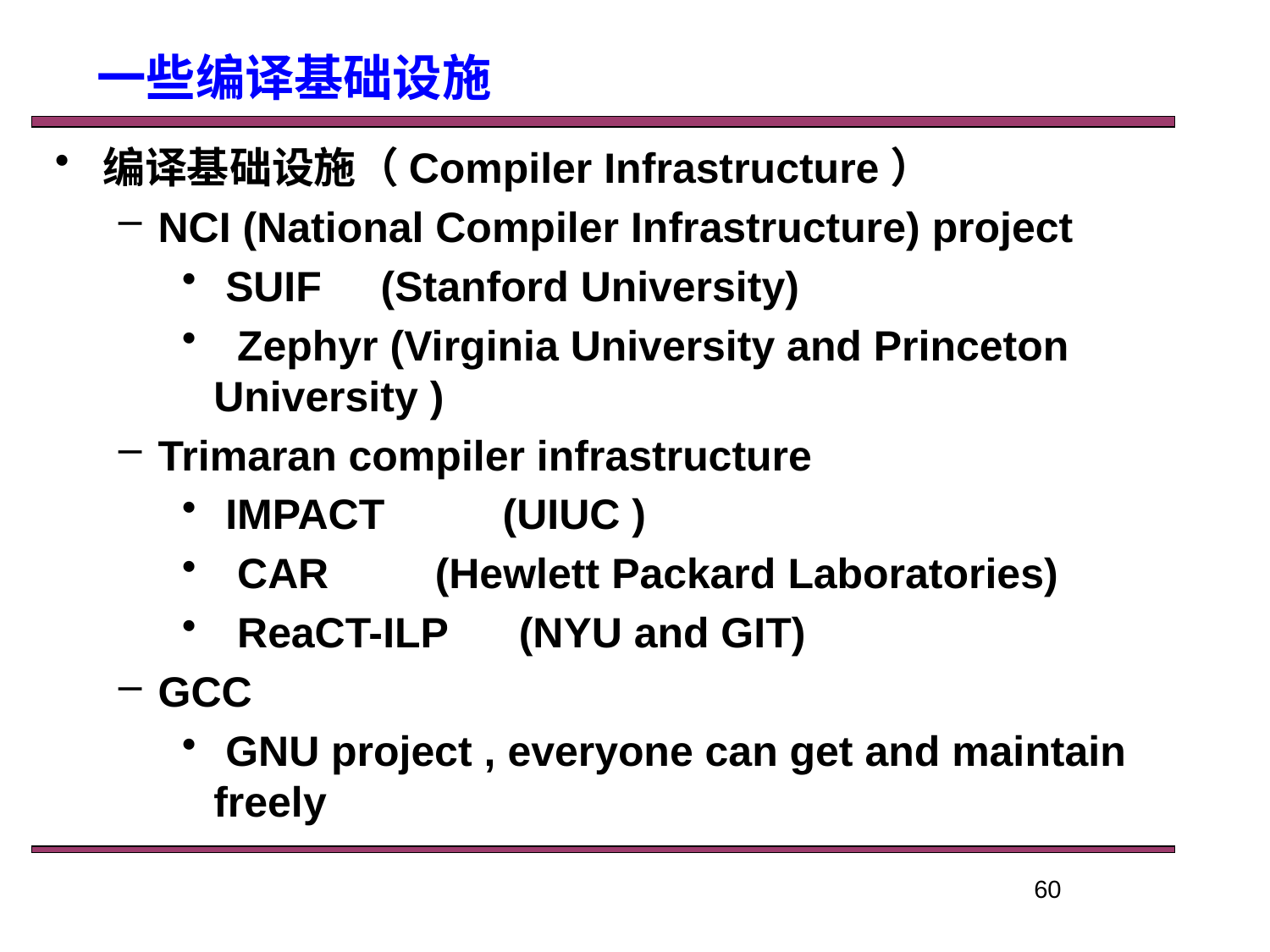

一些编译基础设施
编译基础设施（Compiler Infrastructure）
NCI (National Compiler Infrastructure) project
 SUIF     (Stanford University)
  Zephyr (Virginia University and Princeton University )
Trimaran compiler infrastructure
 IMPACT          (UIUC )
  CAR         (Hewlett Packard Laboratories)
  ReaCT-ILP      (NYU and GIT)
GCC
 GNU project , everyone can get and maintain freely
60